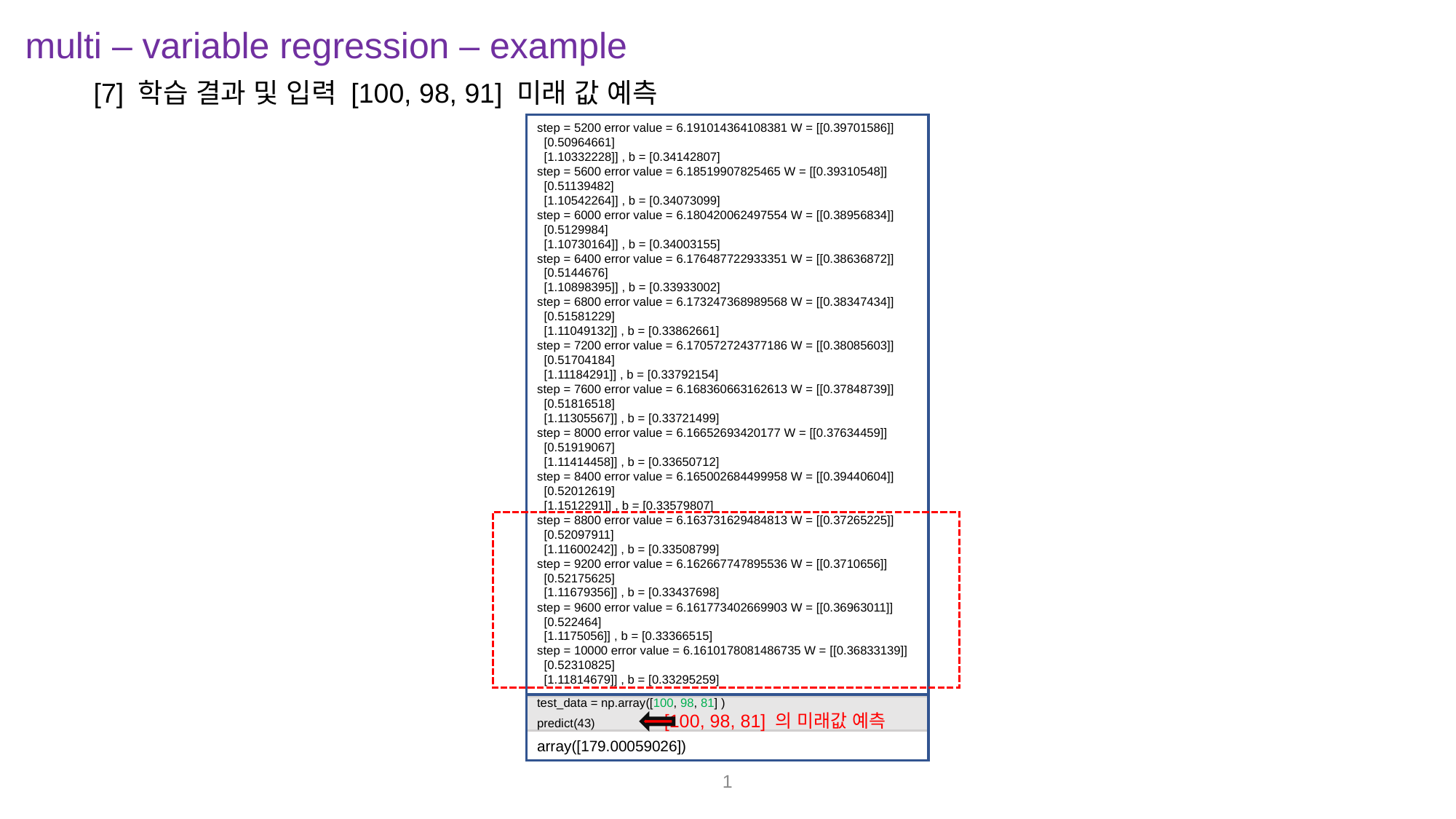

multi – variable regression – example
[7] 학습 결과 및 입력 [100, 98, 91] 미래 값 예측
step = 5200 error value = 6.191014364108381 W = [[0.39701586]]
  [0.50964661]
  [1.10332228]] , b = [0.34142807]
step = 5600 error value = 6.18519907825465 W = [[0.39310548]]
  [0.51139482]
  [1.10542264]] , b = [0.34073099]
step = 6000 error value = 6.180420062497554 W = [[0.38956834]]
  [0.5129984]
  [1.10730164]] , b = [0.34003155]
step = 6400 error value = 6.176487722933351 W = [[0.38636872]]
  [0.5144676]
  [1.10898395]] , b = [0.33933002]
step = 6800 error value = 6.173247368989568 W = [[0.38347434]]
  [0.51581229]
  [1.11049132]] , b = [0.33862661]
step = 7200 error value = 6.170572724377186 W = [[0.38085603]]
  [0.51704184]
  [1.11184291]] , b = [0.33792154]
step = 7600 error value = 6.168360663162613 W = [[0.37848739]]
  [0.51816518]
  [1.11305567]] , b = [0.33721499]
step = 8000 error value = 6.16652693420177 W = [[0.37634459]]
  [0.51919067]
  [1.11414458]] , b = [0.33650712]
step = 8400 error value = 6.165002684499958 W = [[0.39440604]]
  [0.52012619]
  [1.1512291]] , b = [0.33579807]
step = 8800 error value = 6.163731629484813 W = [[0.37265225]]
  [0.52097911]
  [1.11600242]] , b = [0.33508799]
step = 9200 error value = 6.162667747895536 W = [[0.3710656]]
  [0.52175625]
  [1.11679356]] , b = [0.33437698]
step = 9600 error value = 6.161773402669903 W = [[0.36963011]]
  [0.522464]
  [1.1175056]] , b = [0.33366515]
step = 10000 error value = 6.1610178081486735 W = [[0.36833139]]
  [0.52310825]
  [1.11814679]] , b = [0.33295259]

array([179.00059026])
test_data = np.array([100, 98, 81] )
predict(43)                    [100, 98, 81] 의 미래값 예측

1